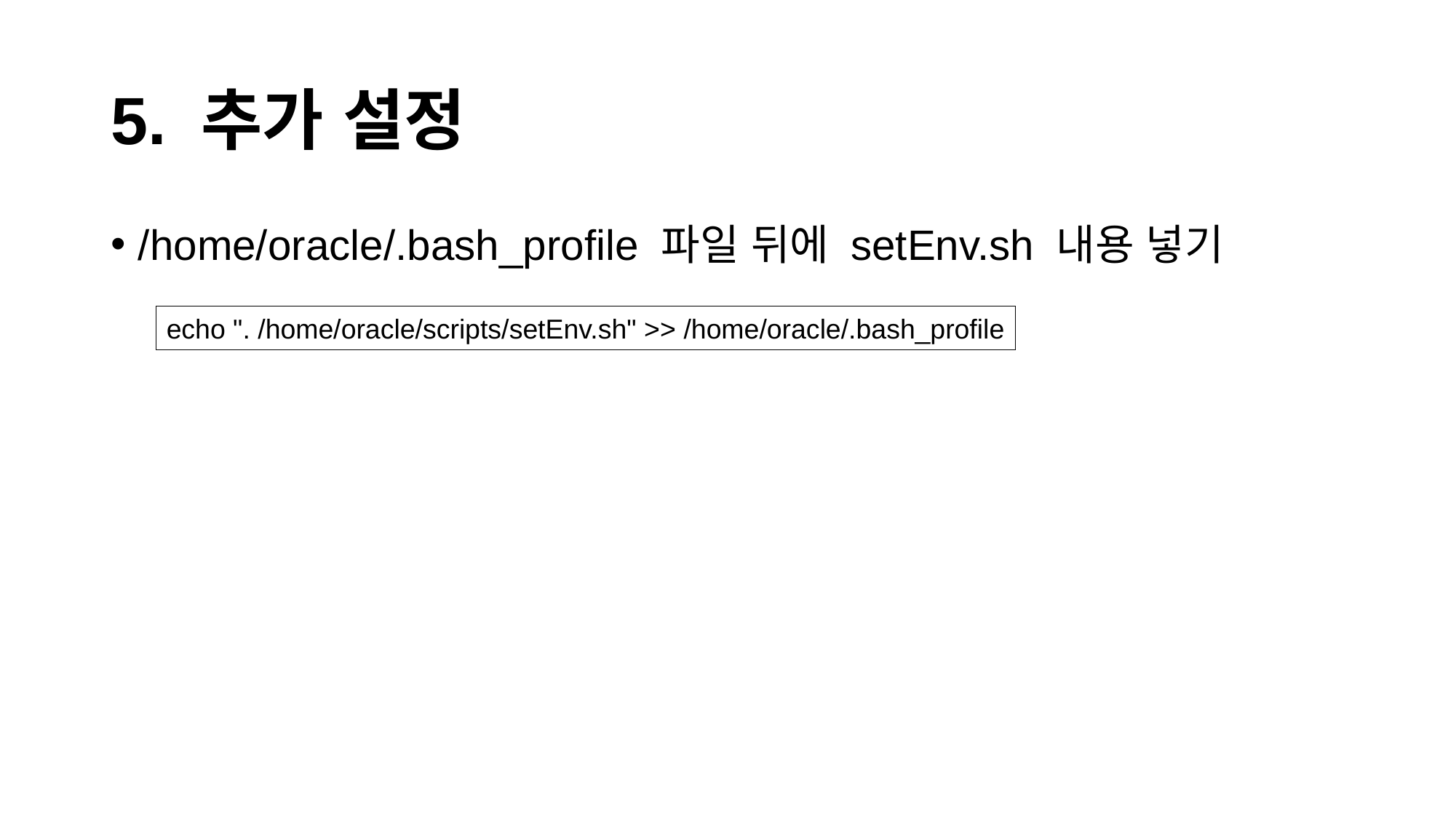

# 5. 추가 설정
/home/oracle/.bash_profile 파일 뒤에 setEnv.sh 내용 넣기

echo ". /home/oracle/scripts/setEnv.sh" >> /home/oracle/.bash_profile